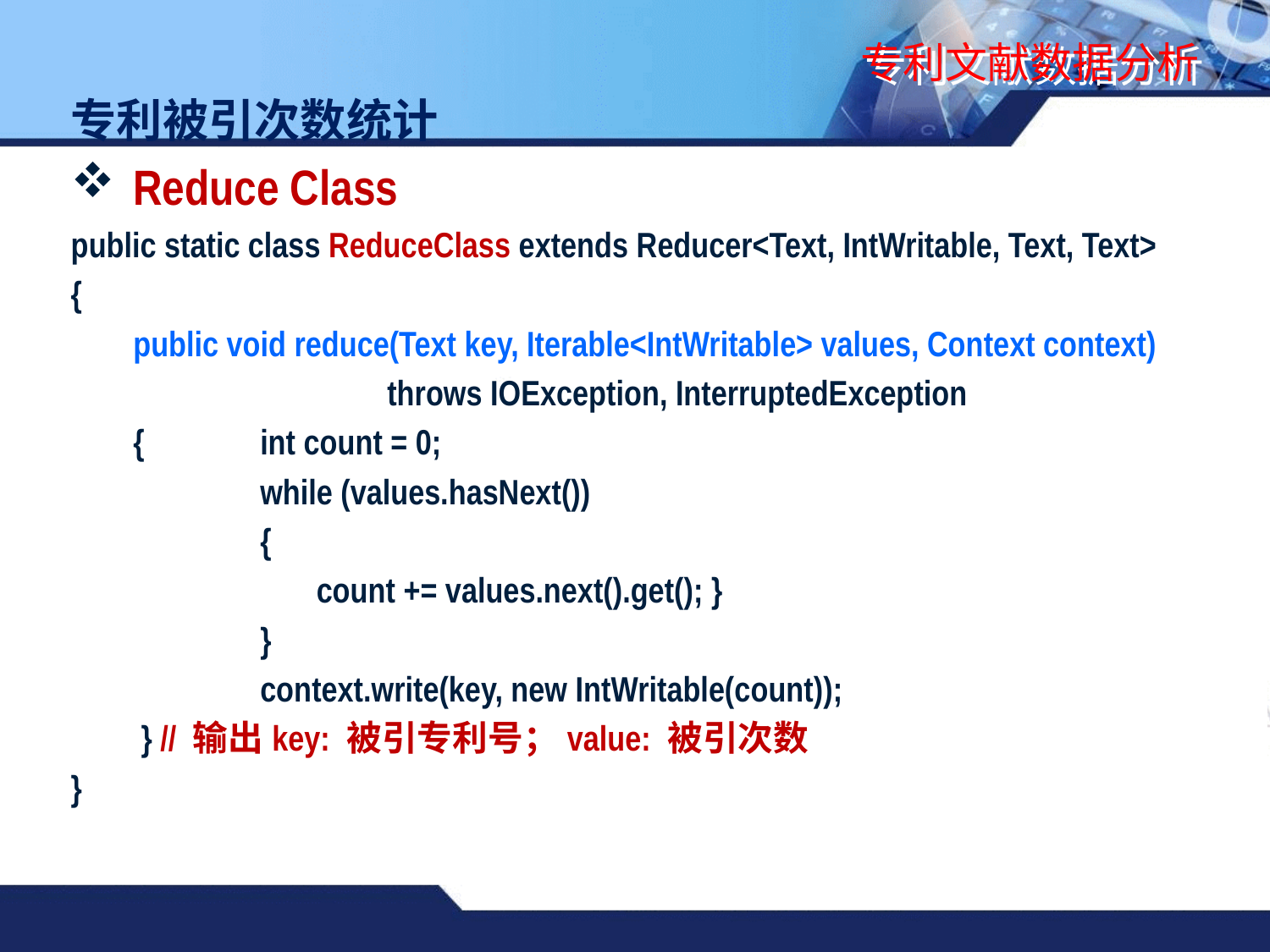

# 专利文献数据分析
专利被引次数统计
Reduce Class
public static class ReduceClass extends Reducer<Text, IntWritable, Text, Text>
{
	public void reduce(Text key, Iterable<IntWritable> values, Context context)
			throws IOException, InterruptedException
	{	int count = 0;
		while (values.hasNext())
		{
		       count += values.next().get(); }
		}
		context.write(key, new IntWritable(count));
	 } // 输出key: 被引专利号；value: 被引次数
}